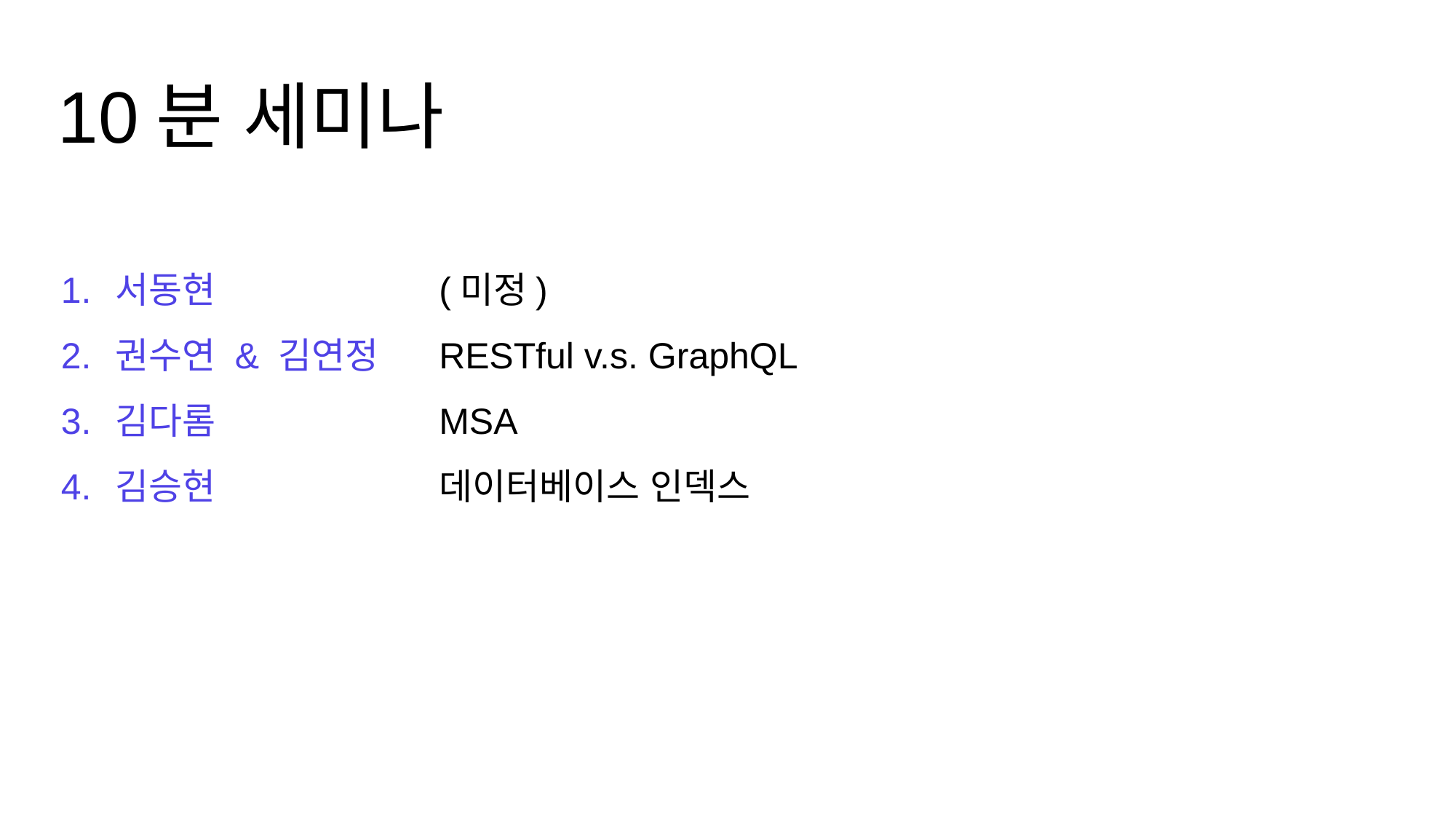

10분 세미나
서동현
권수연 & 김연정
김다롬
김승현

(미정)
RESTful v.s. GraphQL
MSA
데이터베이스 인덱스